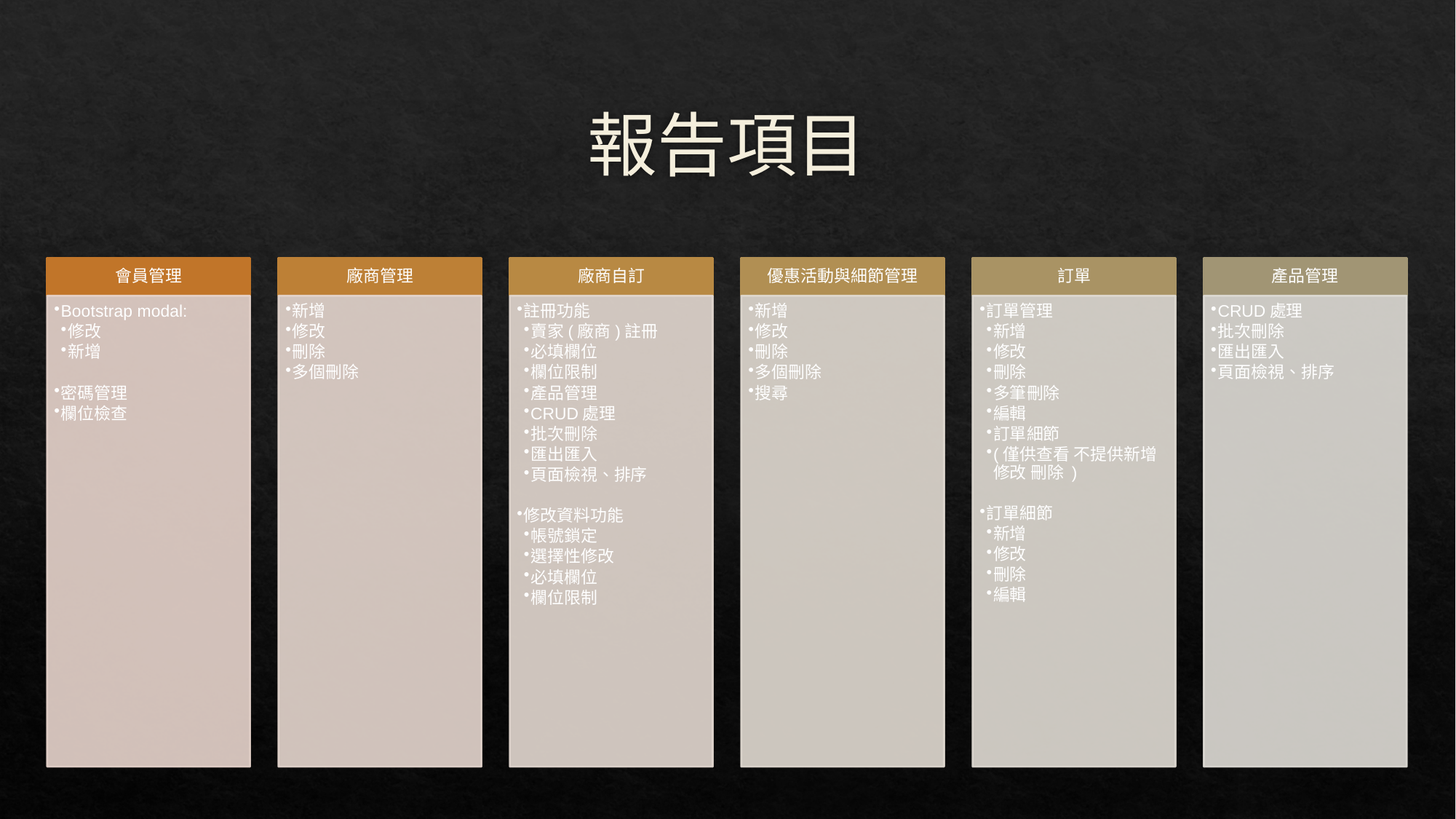

# 報告項目
會員管理
Bootstrap modal:
修改
新增

密碼管理
欄位檢查
廠商管理
新增
修改
刪除
多個刪除
廠商自訂
註冊功能
賣家(廠商)註冊
必填欄位
欄位限制
產品管理
CRUD處理
批次刪除
匯出匯入
頁面檢視、排序

修改資料功能
帳號鎖定
選擇性修改
必填欄位
欄位限制
優惠活動與細節管理
新增
修改
刪除
多個刪除
搜尋

訂單
訂單管理
新增
修改
刪除
多筆刪除
編輯
訂單細節
(僅供查看 不提供新增 修改 刪除 )

訂單細節
新增
修改
刪除
編輯
產品管理
CRUD處理
批次刪除
匯出匯入
頁面檢視、排序